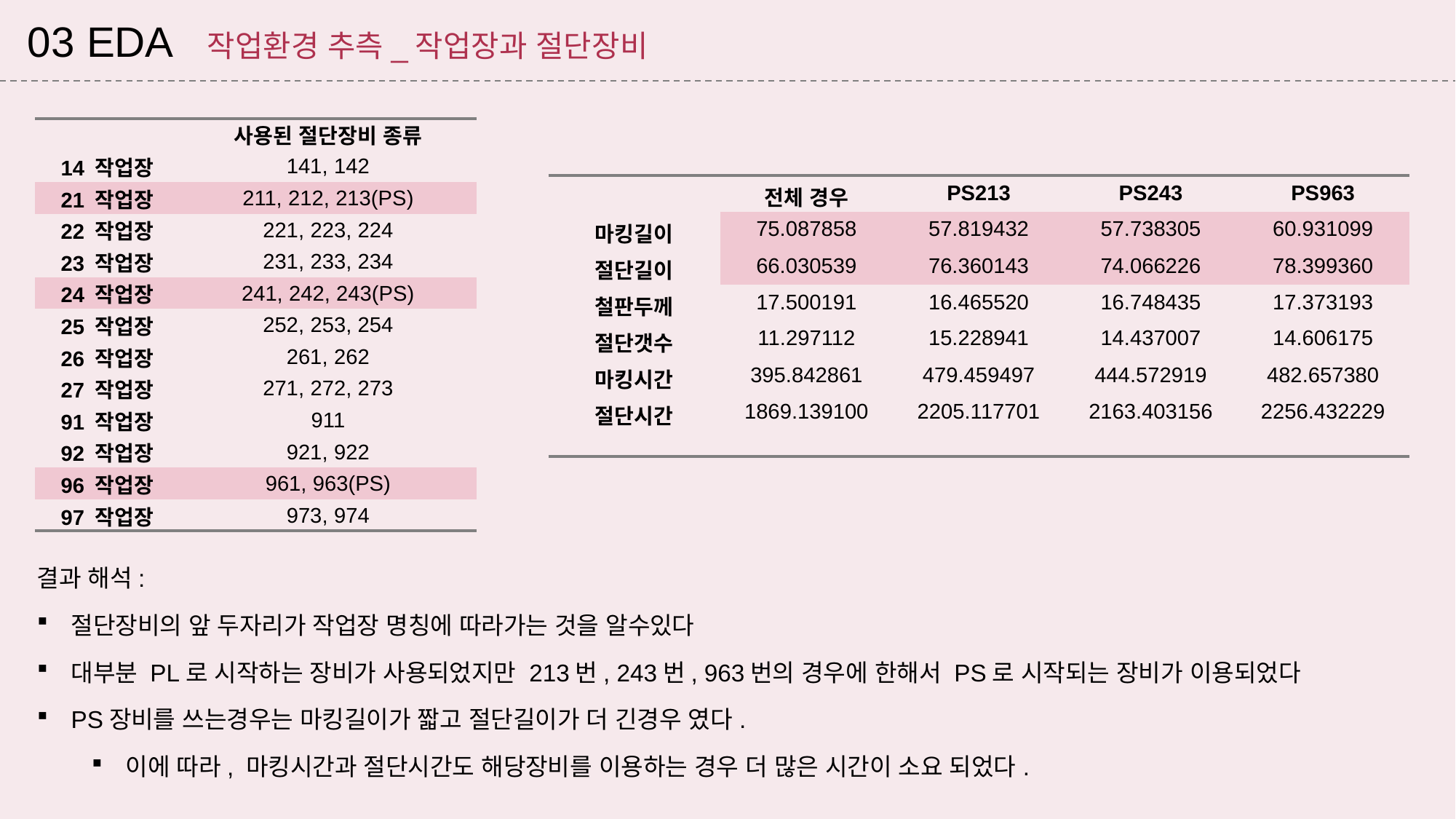

03 EDA   작업환경 추측_작업장과 절단장비
|  | 사용된 절단장비 종류 |
| --- | --- |
| 14 작업장 | 141, 142 |
| 21 작업장 | 211, 212, 213(PS) |
| 22 작업장 | 221, 223, 224 |
| 23 작업장 | 231, 233, 234 |
| 24 작업장 | 241, 242, 243(PS) |
| 25 작업장 | 252, 253, 254 |
| 26 작업장 | 261, 262 |
| 27 작업장 | 271, 272, 273 |
| 91 작업장 | 911 |
| 92 작업장 | 921, 922 |
| 96 작업장 | 961, 963(PS) |
| 97 작업장 | 973, 974 |
|  | 전체 경우 | PS213 | PS243 | PS963 |
| --- | --- | --- | --- | --- |
| 마킹길이 | 75.087858 | 57.819432 | 57.738305 | 60.931099 |
| 절단길이 | 66.030539 | 76.360143 | 74.066226 | 78.399360 |
| 철판두께 | 17.500191 | 16.465520 | 16.748435 | 17.373193 |
| 절단갯수 | 11.297112 | 15.228941 | 14.437007 | 14.606175 |
| 마킹시간 | 395.842861 | 479.459497 | 444.572919 | 482.657380 |
| 절단시간 | 1869.139100 | 2205.117701 | 2163.403156 | 2256.432229 |
결과 해석:
절단장비의 앞 두자리가 작업장 명칭에 따라가는 것을 알수있다
대부분 PL로 시작하는 장비가 사용되었지만 213번, 243번, 963번의 경우에 한해서 PS로 시작되는 장비가 이용되었다
PS장비를 쓰는경우는 마킹길이가 짧고 절단길이가 더 긴경우 였다.
이에 따라, 마킹시간과 절단시간도 해당장비를 이용하는 경우 더 많은 시간이 소요 되었다.